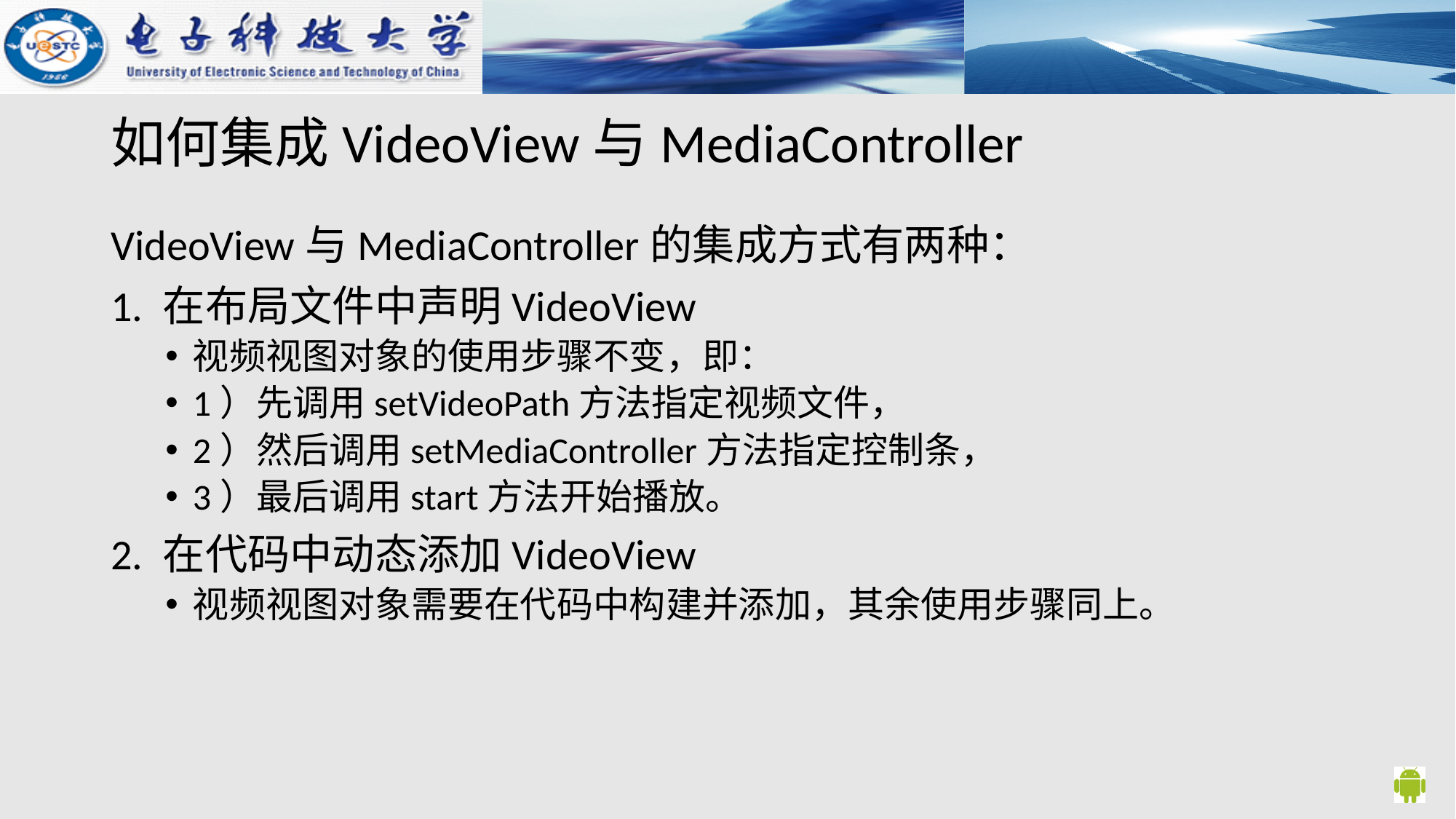

# 如何集成VideoView与MediaController
VideoView与MediaController的集成方式有两种：
1. 在布局文件中声明VideoView
视频视图对象的使用步骤不变，即：
1）先调用setVideoPath方法指定视频文件，
2）然后调用setMediaController方法指定控制条，
3）最后调用start方法开始播放。
2. 在代码中动态添加VideoView
视频视图对象需要在代码中构建并添加，其余使用步骤同上。